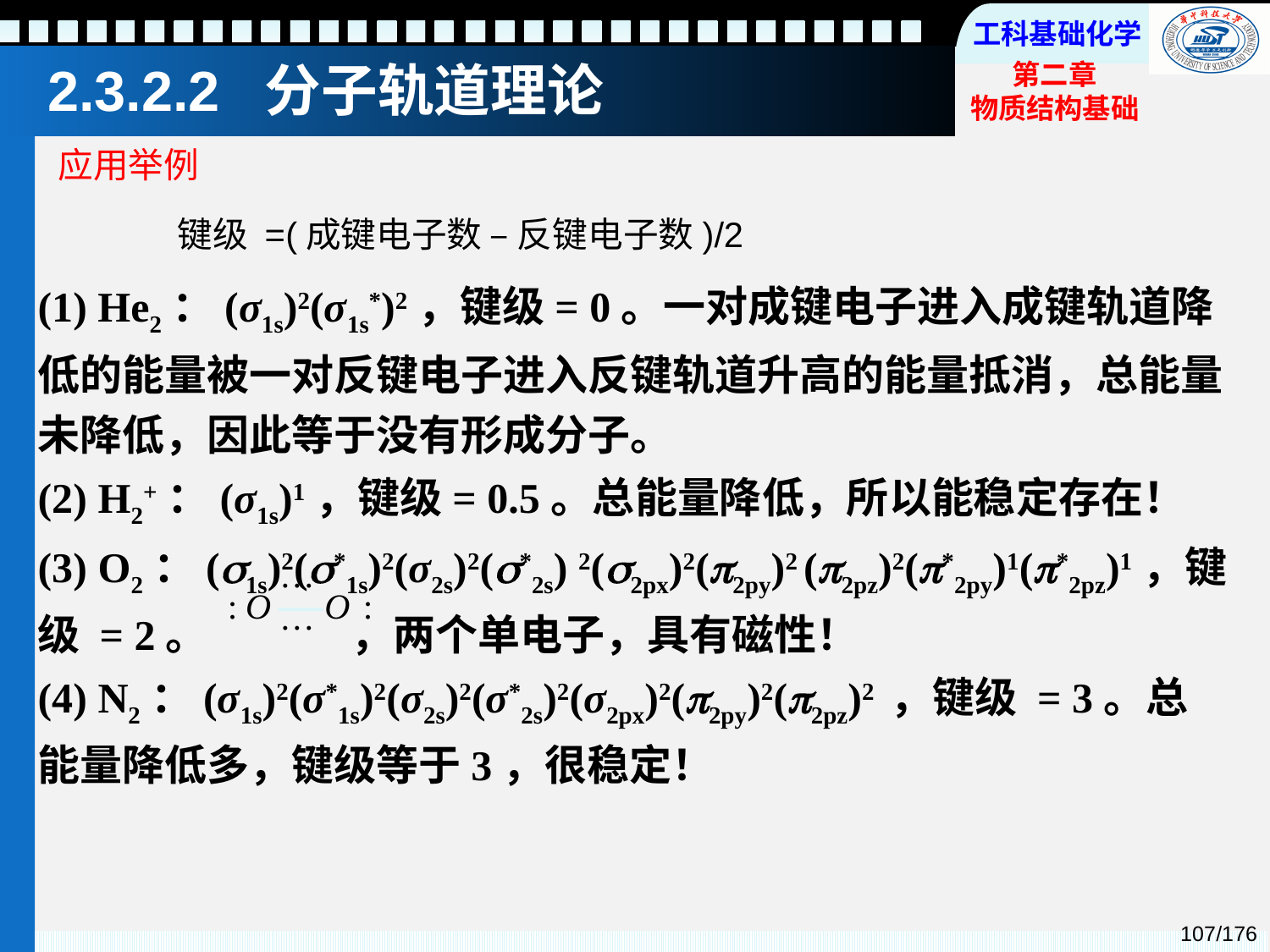

2.3.2.2  分子轨道理论
应用举例

(1) He2：(σ1s)2(σ1s*)2，键级= 0。一对成键电子进入成键轨道降低的能量被一对反键电子进入反键轨道升高的能量抵消，总能量未降低，因此等于没有形成分子。
(2) H2+：(σ1s)1，键级= 0.5。总能量降低，所以能稳定存在！
(3) O2：(σ1s)2(σ*1s)2(σ2s)2(σ*2s) 2(σ2px)2(π2py)2 (π2pz)2(π*2py)1(π*2pz)1，键级 = 2。               ，两个单电子，具有磁性！
(4) N2：(σ1s)2(σ*1s)2(σ2s)2(σ*2s)2(σ2px)2(π2py)2(π2pz)2 ，键级 = 3。总能量降低多，键级等于3，很稳定！
键级 =(成键电子数 – 反键电子数)/2
…
:
O      O
:
…